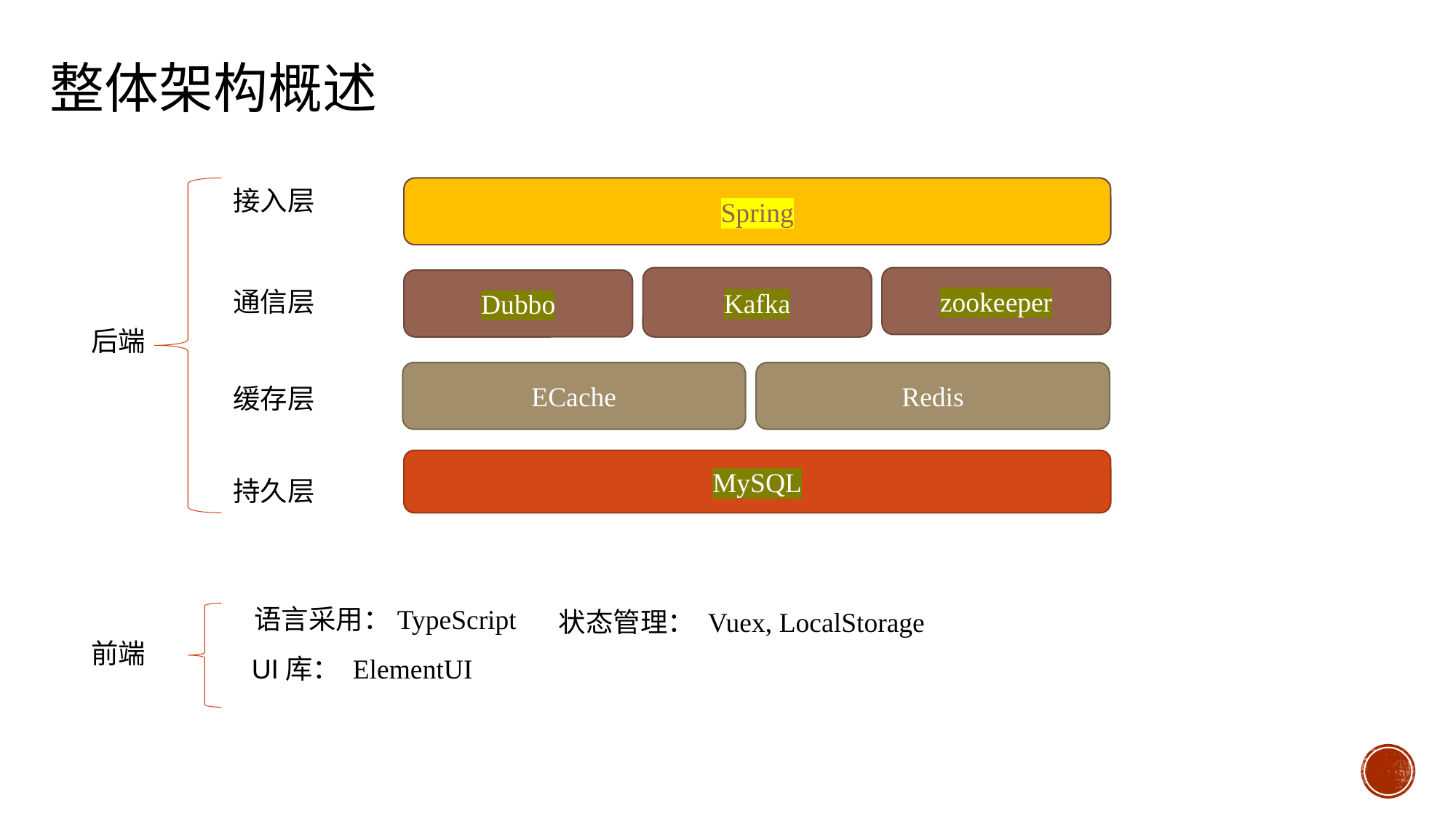

整体架构概述

Spring
接入层
Kafka
zookeeper
Dubbo
通信层
后端
Redis
ECache
缓存层
MySQL
持久层
语言采用：TypeScript
状态管理： Vuex, LocalStorage

前端
UI库： ElementUI